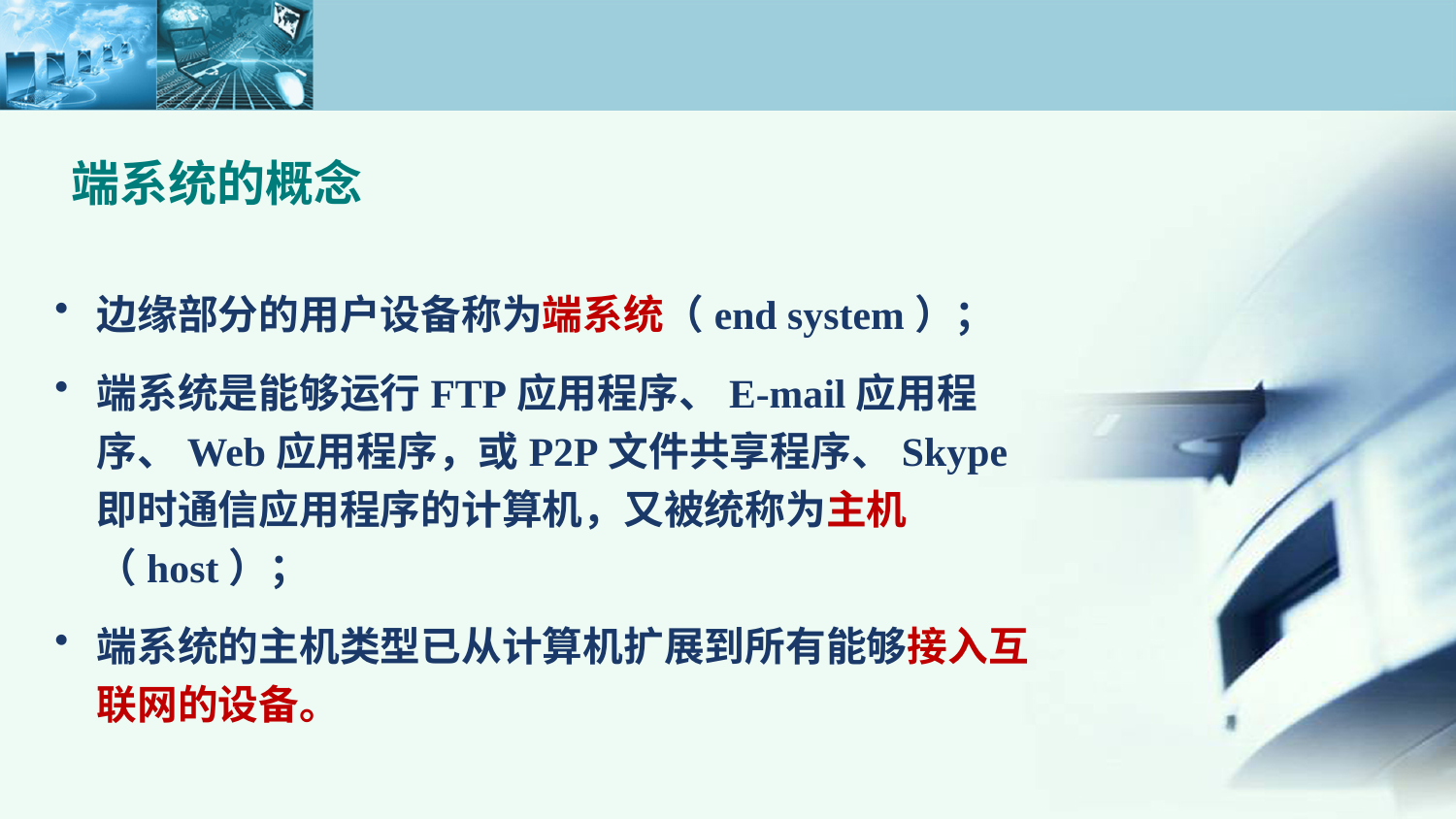

端系统的概念
边缘部分的用户设备称为端系统（end system）；
端系统是能够运行FTP应用程序、E-mail应用程序、Web应用程序，或P2P文件共享程序、Skype即时通信应用程序的计算机，又被统称为主机（host）；
端系统的主机类型已从计算机扩展到所有能够接入互联网的设备。